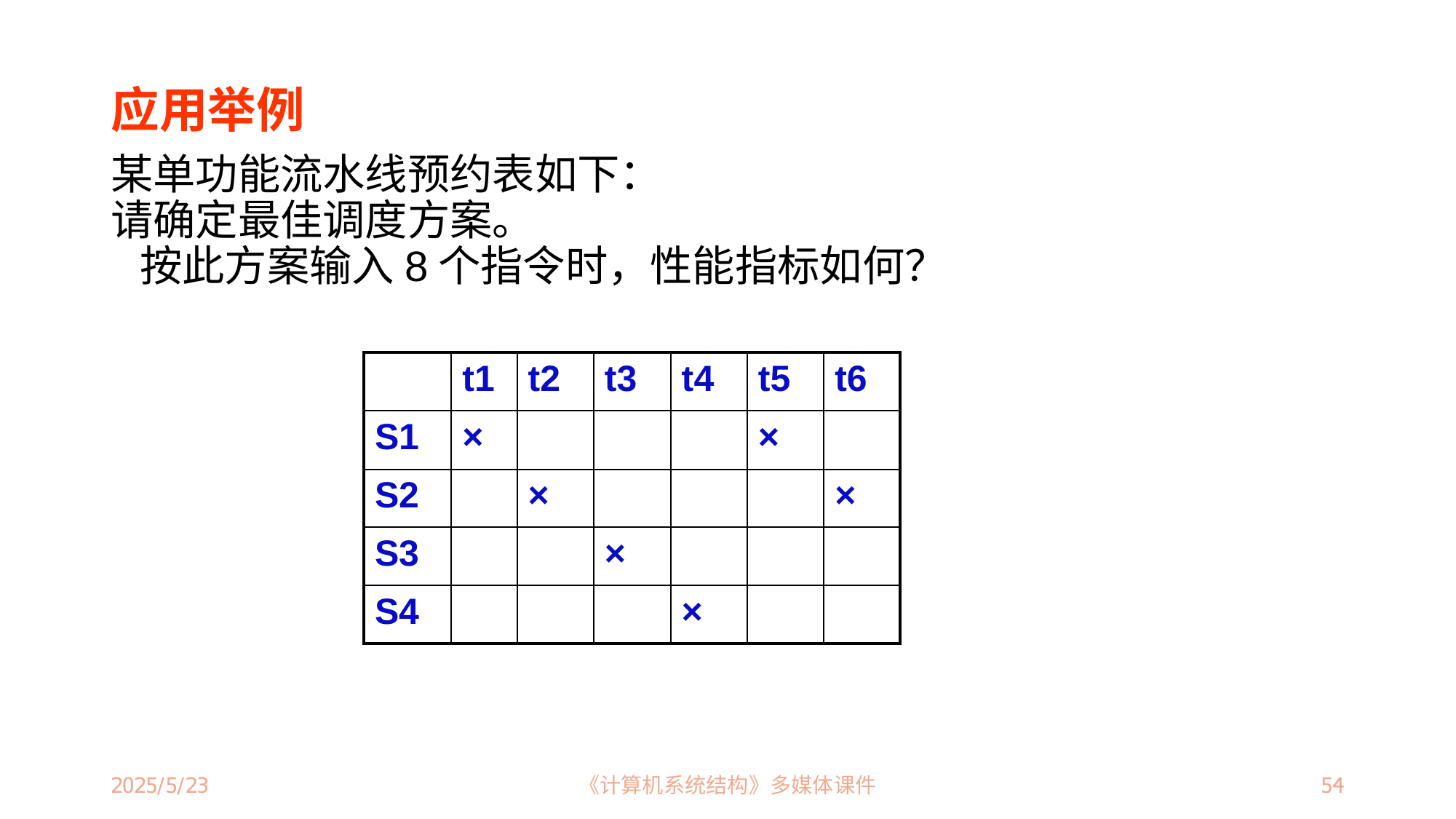

# 应用举例
某单功能流水线预约表如下：
请确定最佳调度方案。
  按此方案输入8个指令时，性能指标如何？
|  | t1 | t2 | t3 | t4 | t5 | t6 |
| --- | --- | --- | --- | --- | --- | --- |
| S1 | × |  |  |  | × |  |
| S2 |  | × |  |  |  | × |
| S3 |  |  | × |  |  |  |
| S4 |  |  |  | × |  |  |
2025/5/23
《计算机系统结构》多媒体课件
54